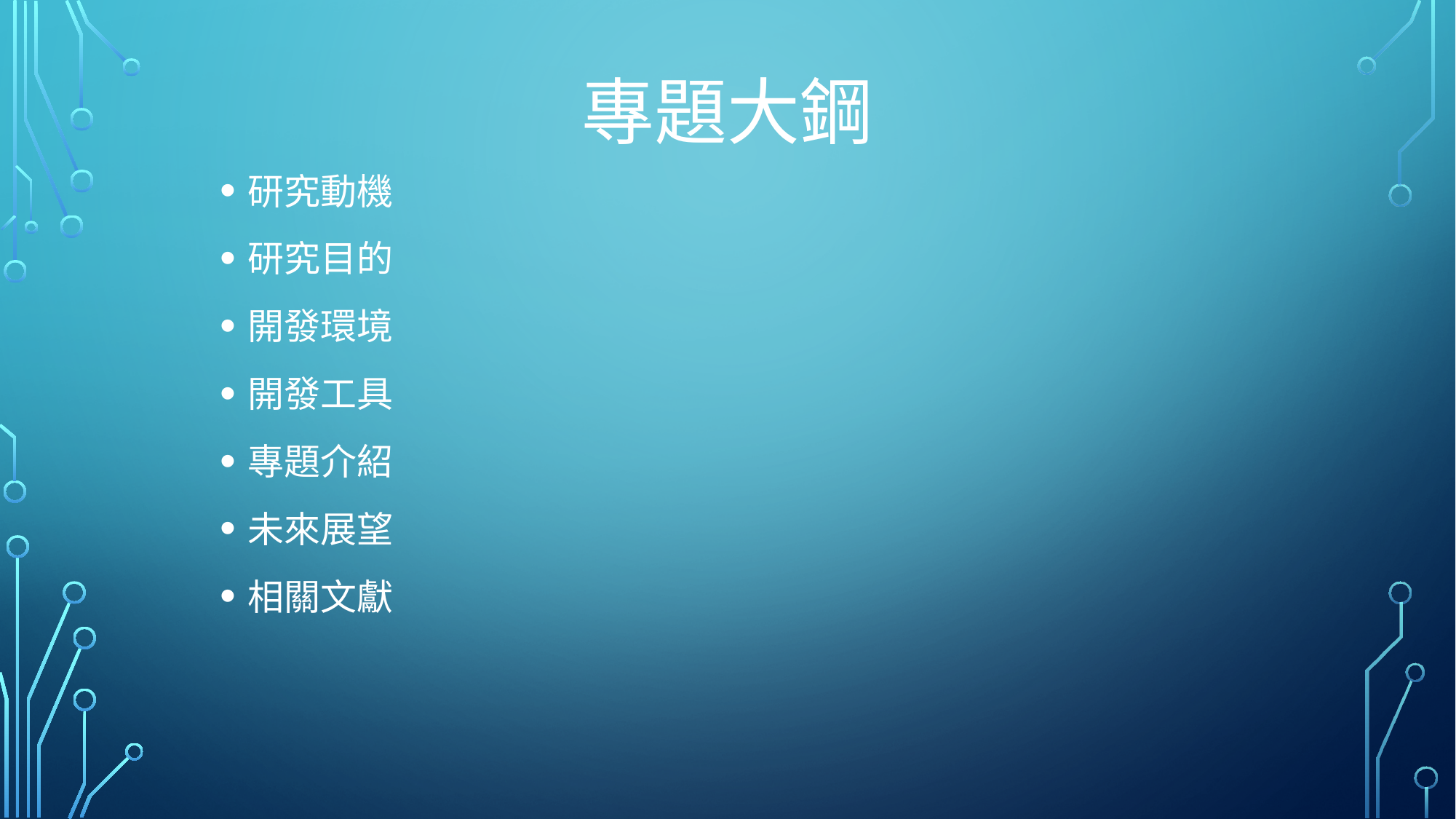

# 專題大鋼
研究動機
研究目的
開發環境
開發工具
專題介紹
未來展望
相關文獻